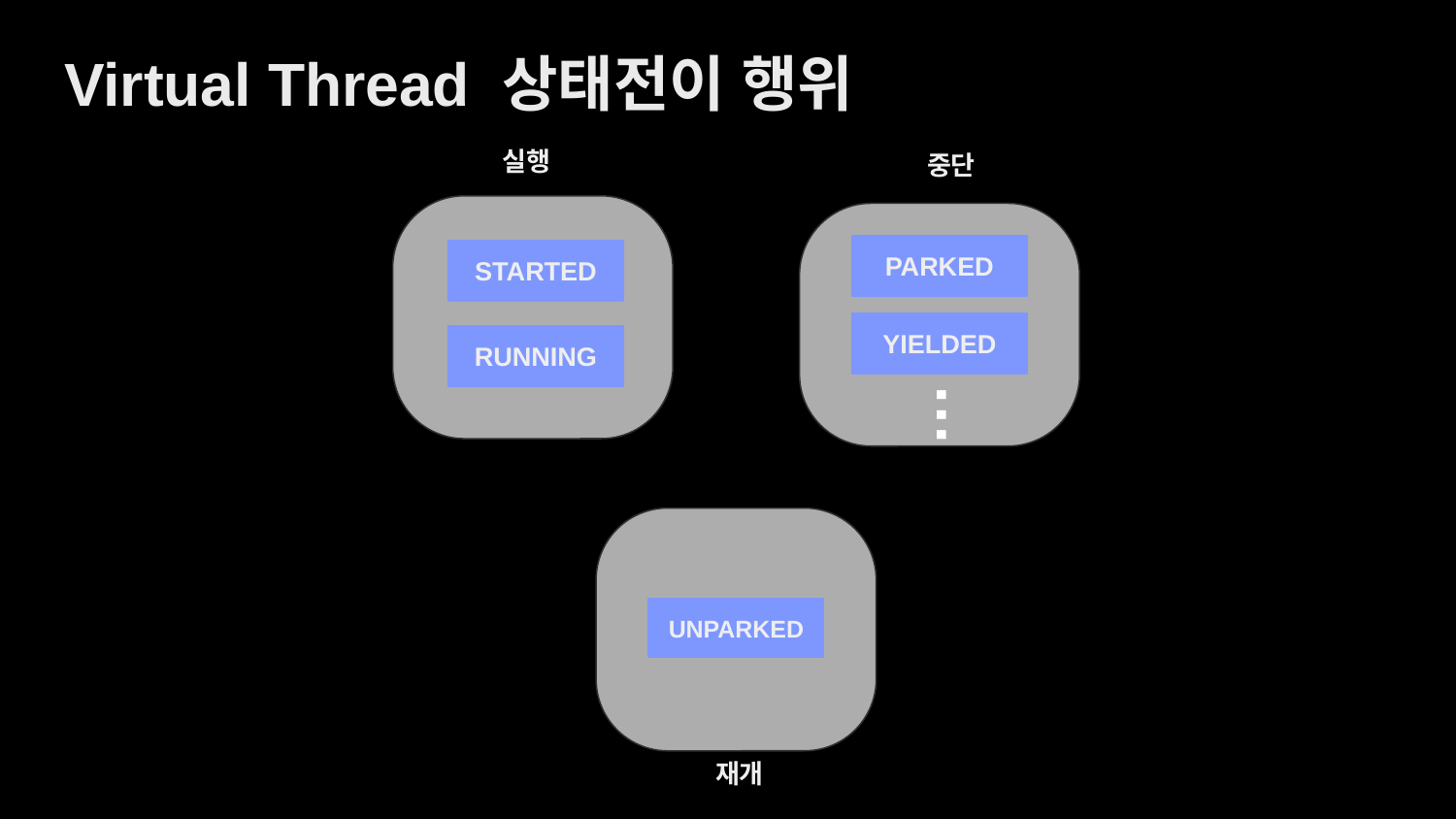

Virtual Thread 상태전이 행위
실행
중단

PARKED
STARTED
YIELDED
RUNNING
…

UNPARKED
재개